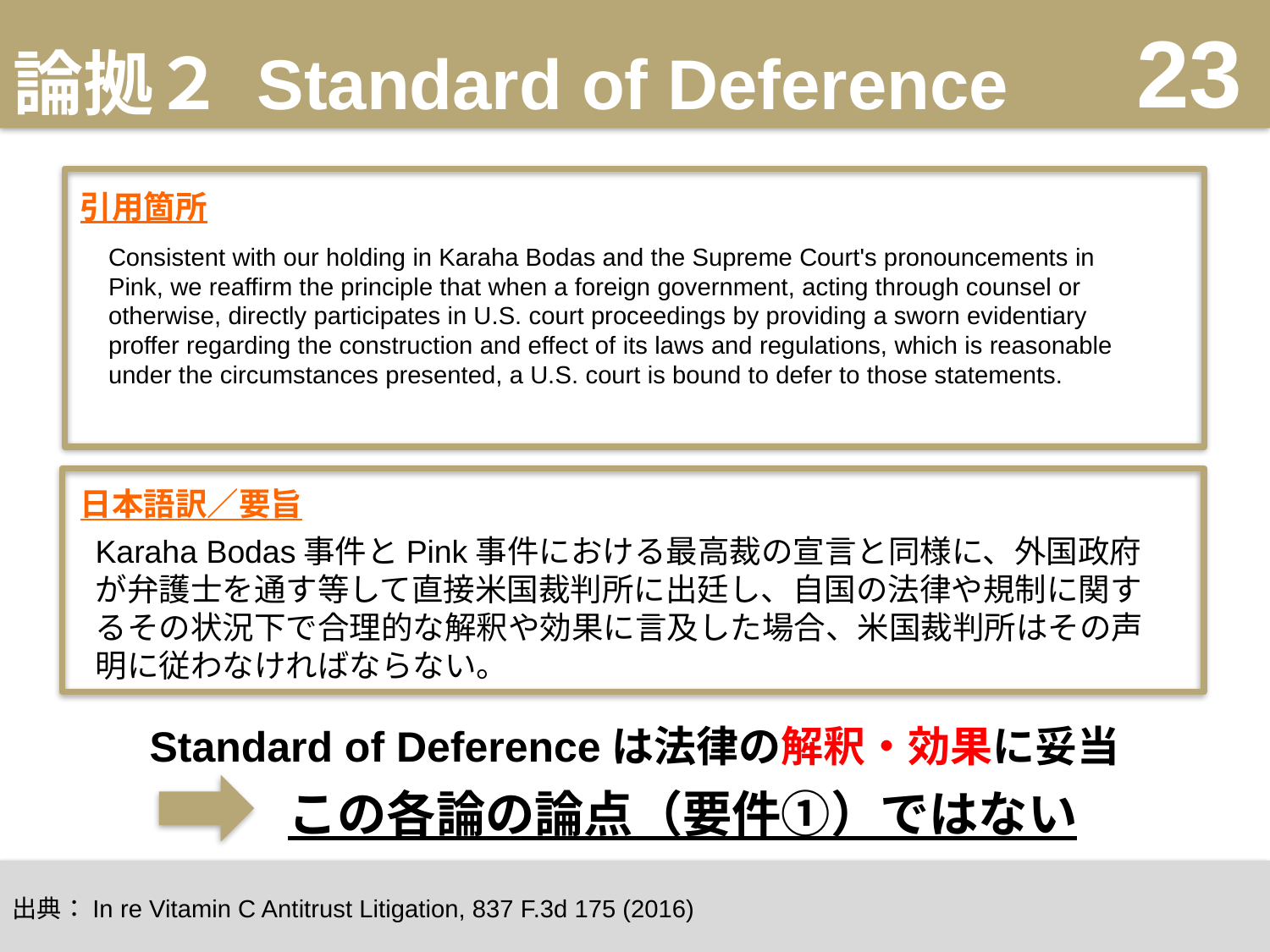

# 論拠２ Standard of Deference
23

引用箇所
Consistent with our holding in Karaha Bodas and the Supreme Court's pronouncements in Pink, we reaffirm the principle that when a foreign government, acting through counsel or otherwise, directly participates in U.S. court proceedings by providing a sworn evidentiary proffer regarding the construction and effect of its laws and regulations, which is reasonable under the circumstances presented, a U.S. court is bound to defer to those statements.

日本語訳／要旨
Karaha Bodas事件とPink事件における最高裁の宣言と同様に、外国政府が弁護士を通す等して直接米国裁判所に出廷し、自国の法律や規制に関するその状況下で合理的な解釈や効果に言及した場合、米国裁判所はその声明に従わなければならない。
Standard of Deferenceは法律の解釈・効果に妥当

この各論の論点（要件①）ではない
出典：In re Vitamin C Antitrust Litigation, 837 F.3d 175 (2016)